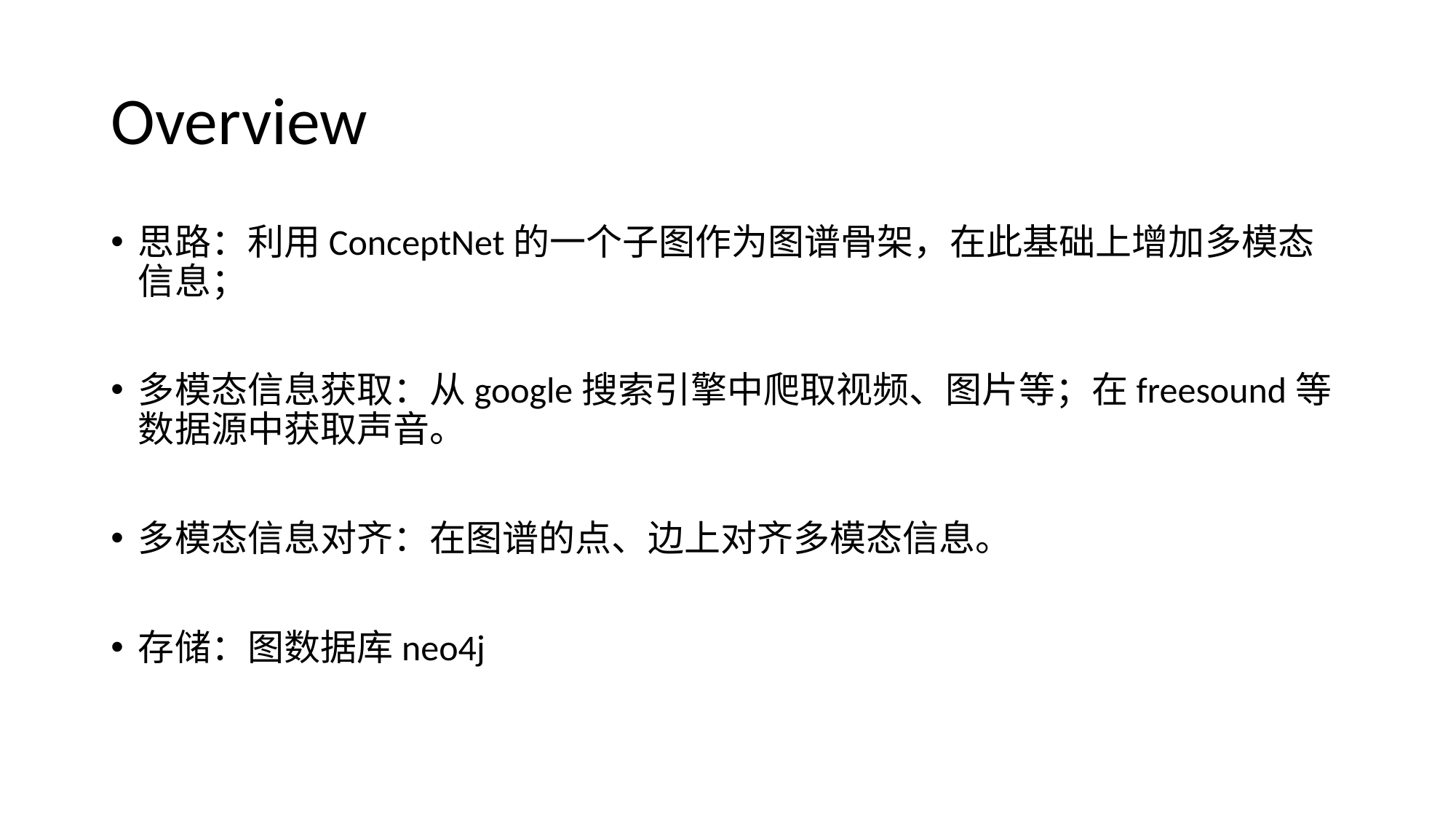

# Overview
思路：利用ConceptNet的一个子图作为图谱骨架，在此基础上增加多模态信息；

多模态信息获取：从google搜索引擎中爬取视频、图片等；在freesound等数据源中获取声音。

多模态信息对齐：在图谱的点、边上对齐多模态信息。

存储：图数据库neo4j